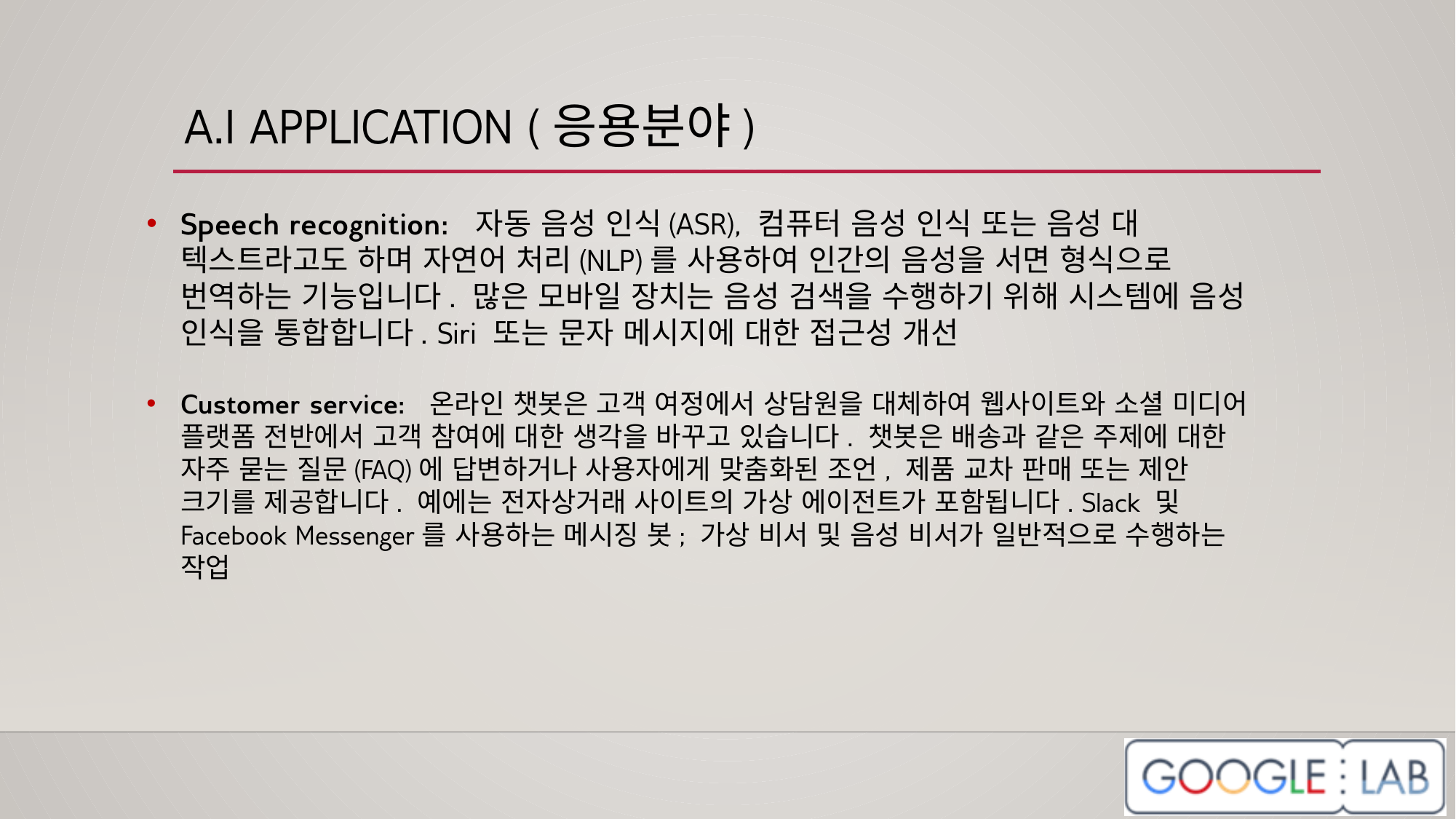

# A.I APPLICATION (응용분야)

Speech recognition:  자동 음성 인식(ASR), 컴퓨터 음성 인식 또는 음성 대 텍스트라고도 하며 자연어 처리(NLP)를 사용하여 인간의 음성을 서면 형식으로 번역하는 기능입니다. 많은 모바일 장치는 음성 검색을 수행하기 위해 시스템에 음성 인식을 통합합니다. Siri 또는 문자 메시지에 대한 접근성 개선

Customer service:  온라인 챗봇은 고객 여정에서 상담원을 대체하여 웹사이트와 소셜 미디어 플랫폼 전반에서 고객 참여에 대한 생각을 바꾸고 있습니다. 챗봇은 배송과 같은 주제에 대한 자주 묻는 질문(FAQ)에 답변하거나 사용자에게 맞춤화된 조언, 제품 교차 판매 또는 제안 크기를 제공합니다. 예에는 전자상거래 사이트의 가상 에이전트가 포함됩니다. Slack 및 Facebook Messenger를 사용하는 메시징 봇; 가상 비서 및 음성 비서가 일반적으로 수행하는 작업